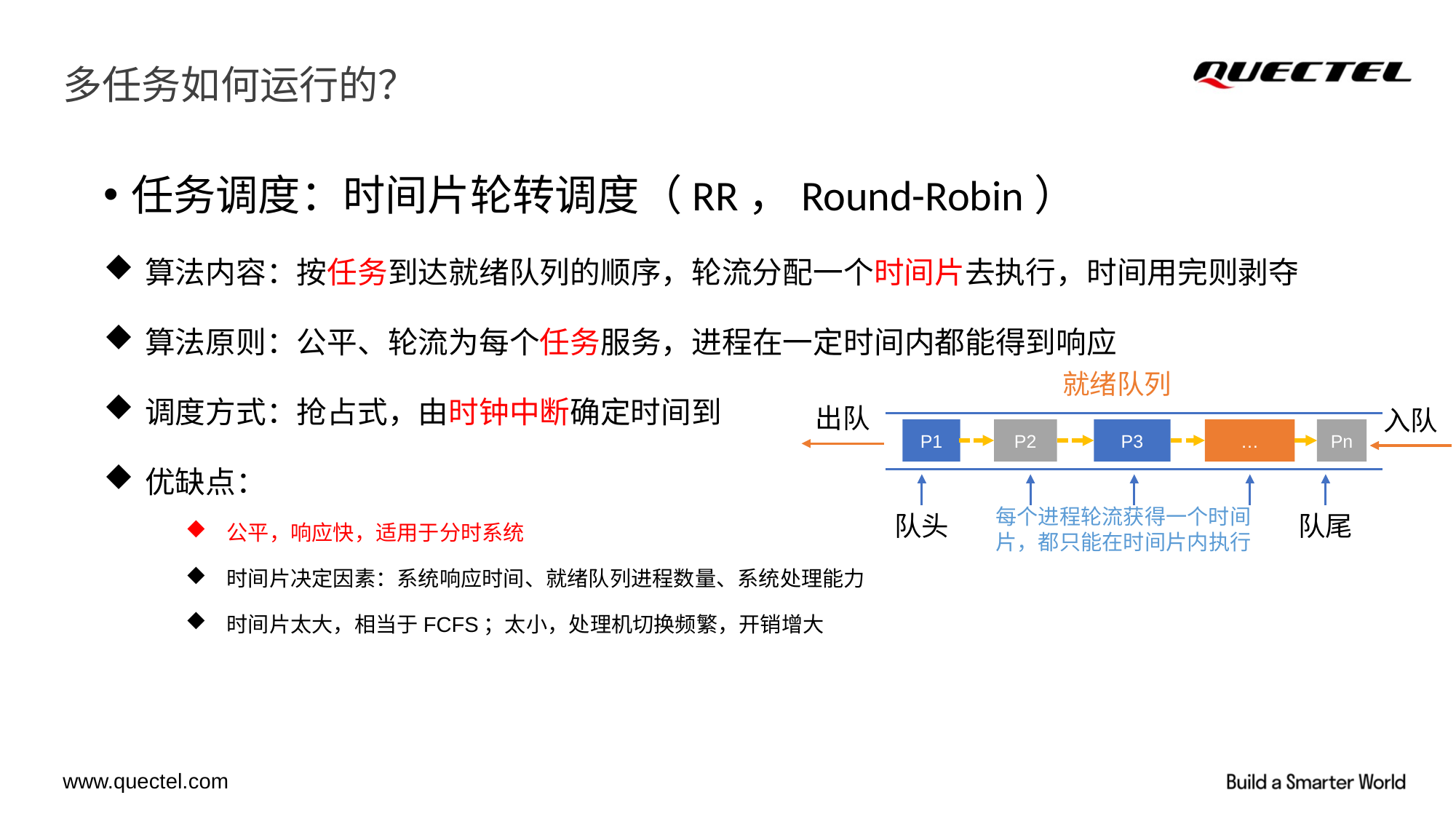

# 多任务如何运行的？
任务调度：时间片轮转调度（RR，Round-Robin）
算法内容：按任务到达就绪队列的顺序，轮流分配一个时间片去执行，时间用完则剥夺
算法原则：公平、轮流为每个任务服务，进程在一定时间内都能得到响应
调度方式：抢占式，由时钟中断确定时间到
优缺点：
公平，响应快，适用于分时系统
时间片决定因素：系统响应时间、就绪队列进程数量、系统处理能力
时间片太大，相当于FCFS；太小，处理机切换频繁，开销增大
就绪队列
出队
入队
P1

P2
P3

…
Pn

队头
队尾
每个进程轮流获得一个时间片，都只能在时间片内执行